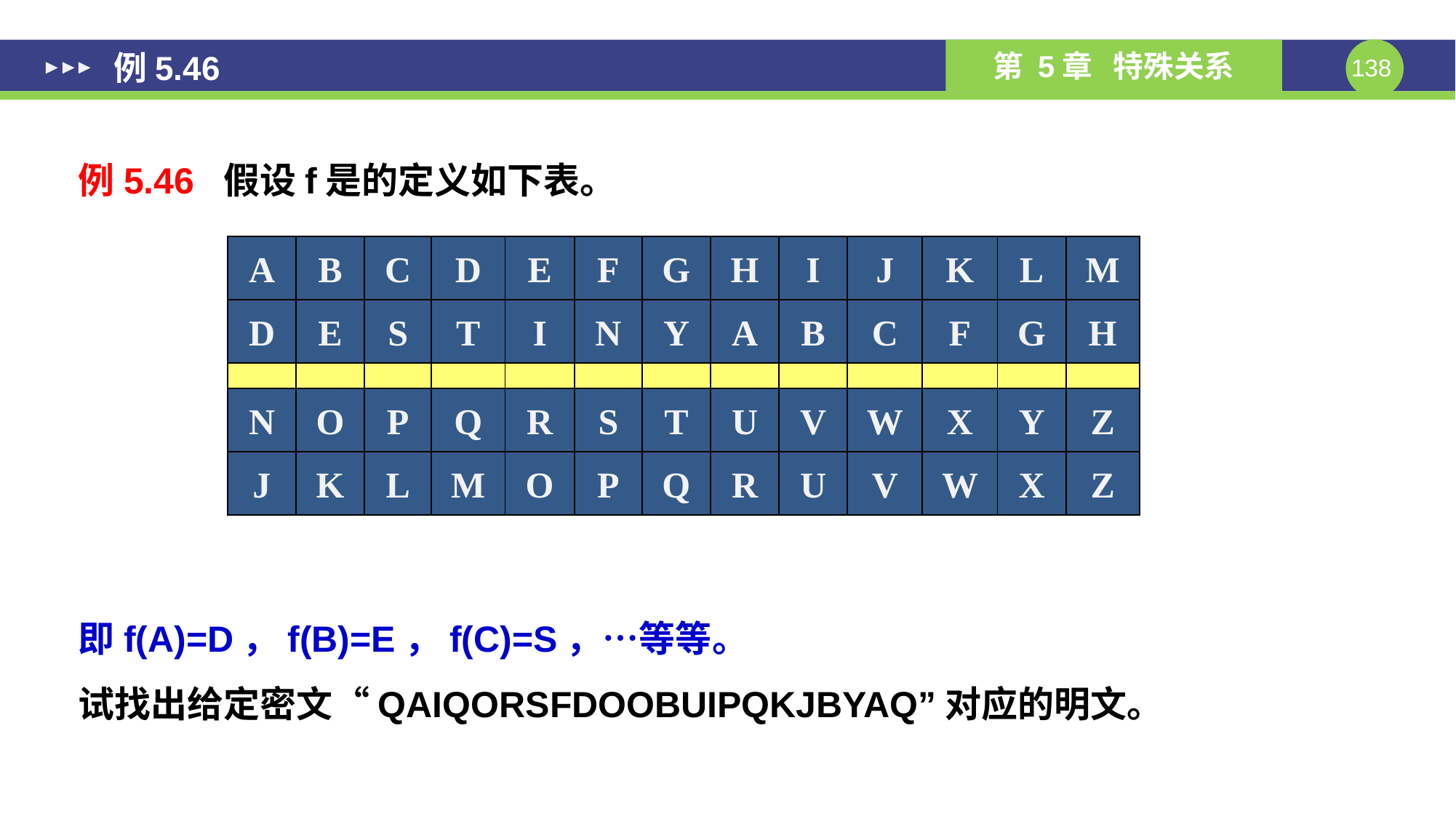

# 例5.46
例5.46  假设f是的定义如下表。

即f(A)=D，f(B)=E，f(C)=S，…等等。
试找出给定密文“QAIQORSFDOOBUIPQKJBYAQ”对应的明文。
| A | B | C | D | E | F | G | H | I | J | K | L | M |
| --- | --- | --- | --- | --- | --- | --- | --- | --- | --- | --- | --- | --- |
| D | E | S | T | I | N | Y | A | B | C | F | G | H |
|  |  |  |  |  |  |  |  |  |  |  |  |  |
| N | O | P | Q | R | S | T | U | V | W | X | Y | Z |
| J | K | L | M | O | P | Q | R | U | V | W | X | Z |